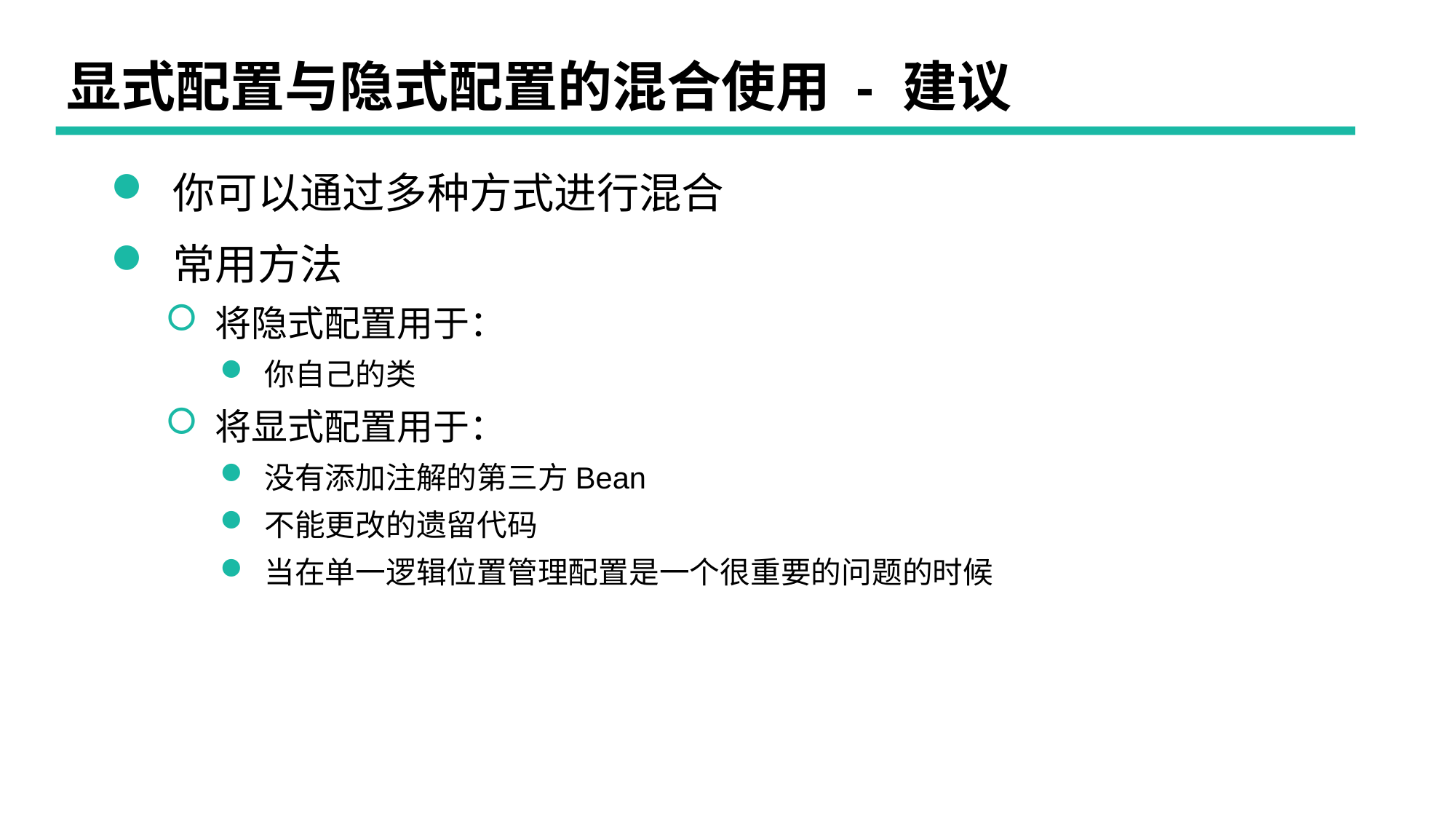

# 显式配置与隐式配置的混合使用 - 建议
 你可以通过多种方式进行混合
 常用方法
 将隐式配置用于：
 你自己的类
 将显式配置用于：
 没有添加注解的第三方Bean
 不能更改的遗留代码
 当在单一逻辑位置管理配置是一个很重要的问题的时候